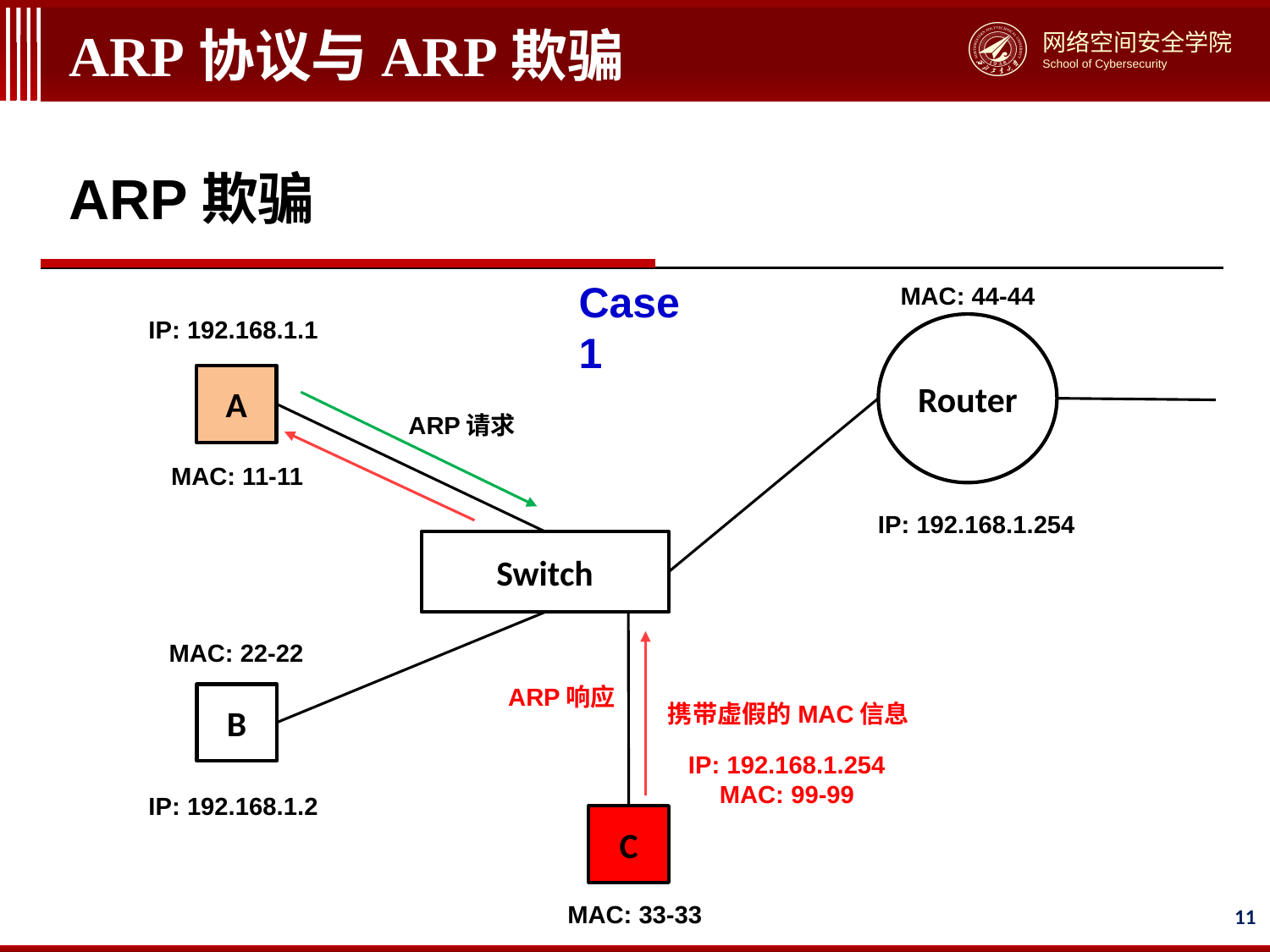

# ARP协议与ARP欺骗
ARP欺骗

Case 1
MAC: 44-44
IP: 192.168.1.1
Router
A
ARP请求
MAC: 11-11
IP: 192.168.1.254
Switch
MAC: 22-22
ARP响应
B
携带虚假的MAC信息
IP: 192.168.1.254
MAC: 99-99
IP: 192.168.1.2
C
MAC: 33-33